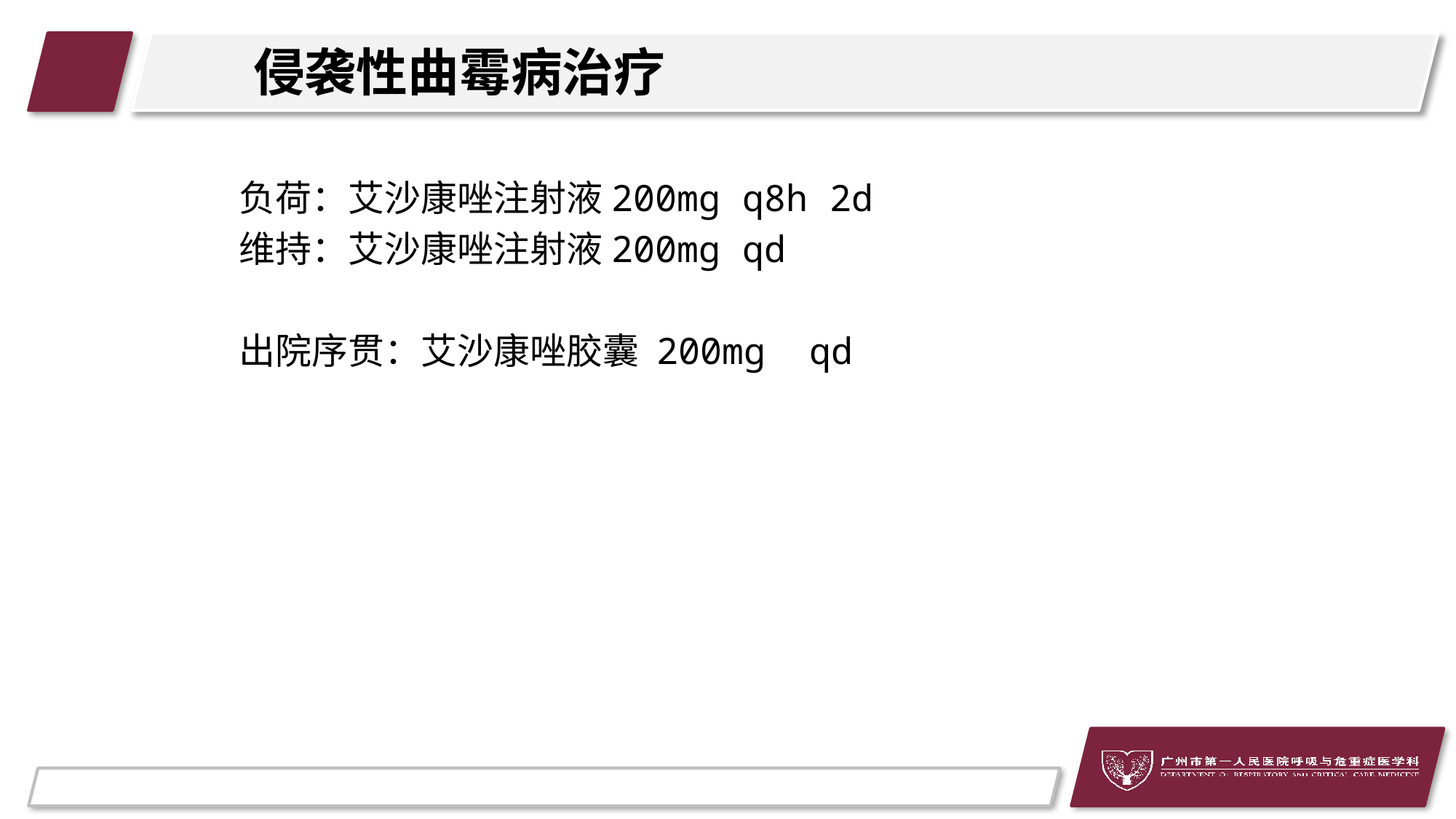

# 侵袭性曲霉病治疗
   负荷：艾沙康唑注射液200mg q8h 2d
   维持：艾沙康唑注射液200mg qd

   出院序贯：艾沙康唑胶囊 200mg  qd